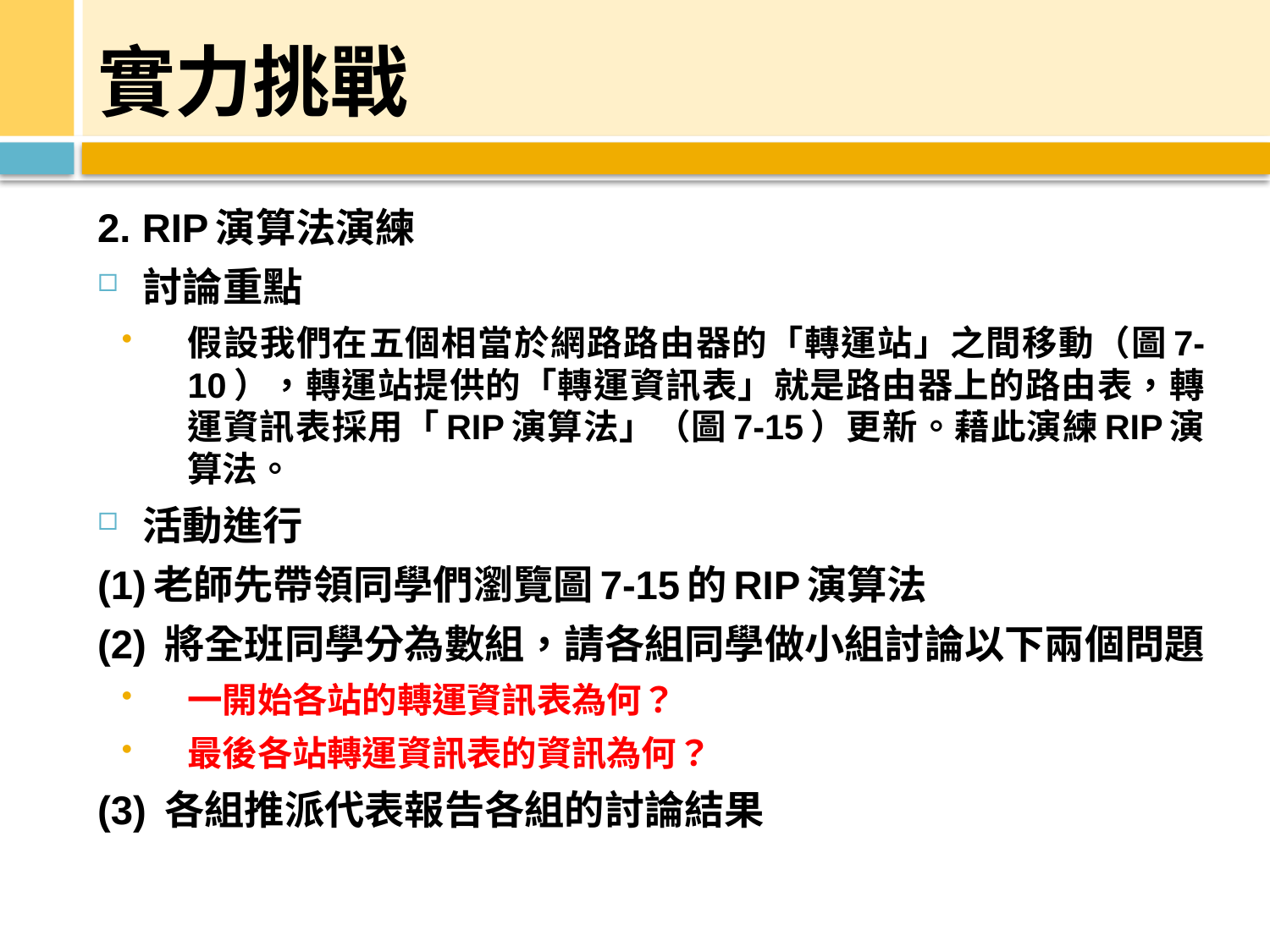

# 實力挑戰
2. RIP演算法演練
討論重點
假設我們在五個相當於網路路由器的「轉運站」之間移動（圖7-10），轉運站提供的「轉運資訊表」就是路由器上的路由表，轉運資訊表採用「RIP演算法」（圖7-15）更新。藉此演練RIP演算法。
活動進行
(1)老師先帶領同學們瀏覽圖7-15的RIP演算法
(2) 將全班同學分為數組，請各組同學做小組討論以下兩個問題
一開始各站的轉運資訊表為何？
最後各站轉運資訊表的資訊為何？
(3) 各組推派代表報告各組的討論結果